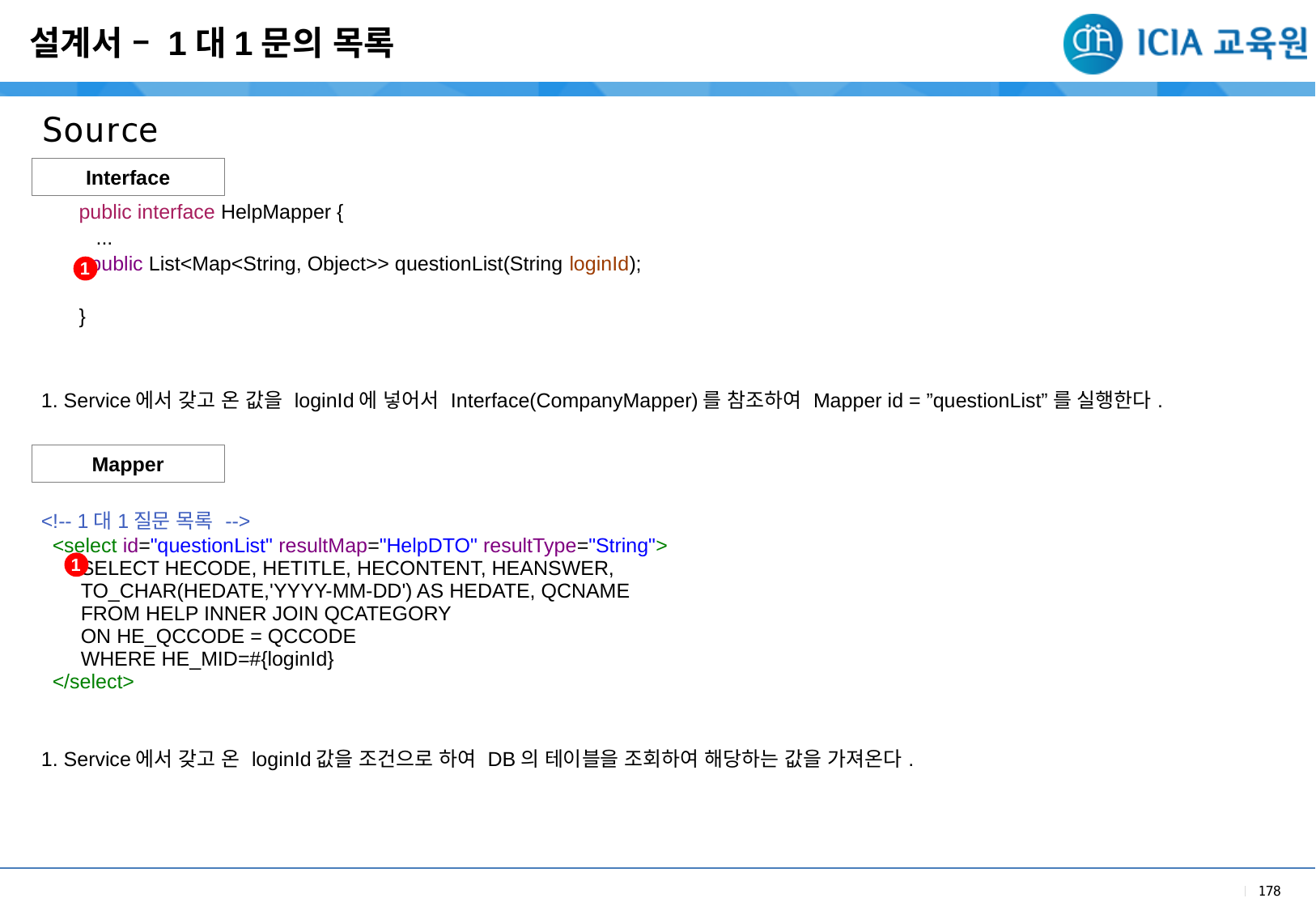

설계서 – 1대1문의 목록
Source
Interface
| public interface HelpMapper { ... public List<Map<String, Object>> questionList(String loginId); } |
| --- |
| 1. Service에서 갖고 온 값을 loginId에 넣어서 Interface(CompanyMapper)를 참조하여 Mapper id = ”questionList”를 실행한다. |
1

Mapper
| <!-- 1대1질문 목록 --> <select id="questionList" resultMap="HelpDTO" resultType="String"> SELECT HECODE, HETITLE, HECONTENT, HEANSWER, TO\_CHAR(HEDATE,'YYYY-MM-DD') AS HEDATE, QCNAME FROM HELP INNER JOIN QCATEGORY ON HE\_QCCODE = QCCODE WHERE HE\_MID=#{loginId} </select> |
| --- |
| 1. Service에서 갖고 온 loginId값을 조건으로 하여 DB의 테이블을 조회하여 해당하는 값을 가져온다. |
1